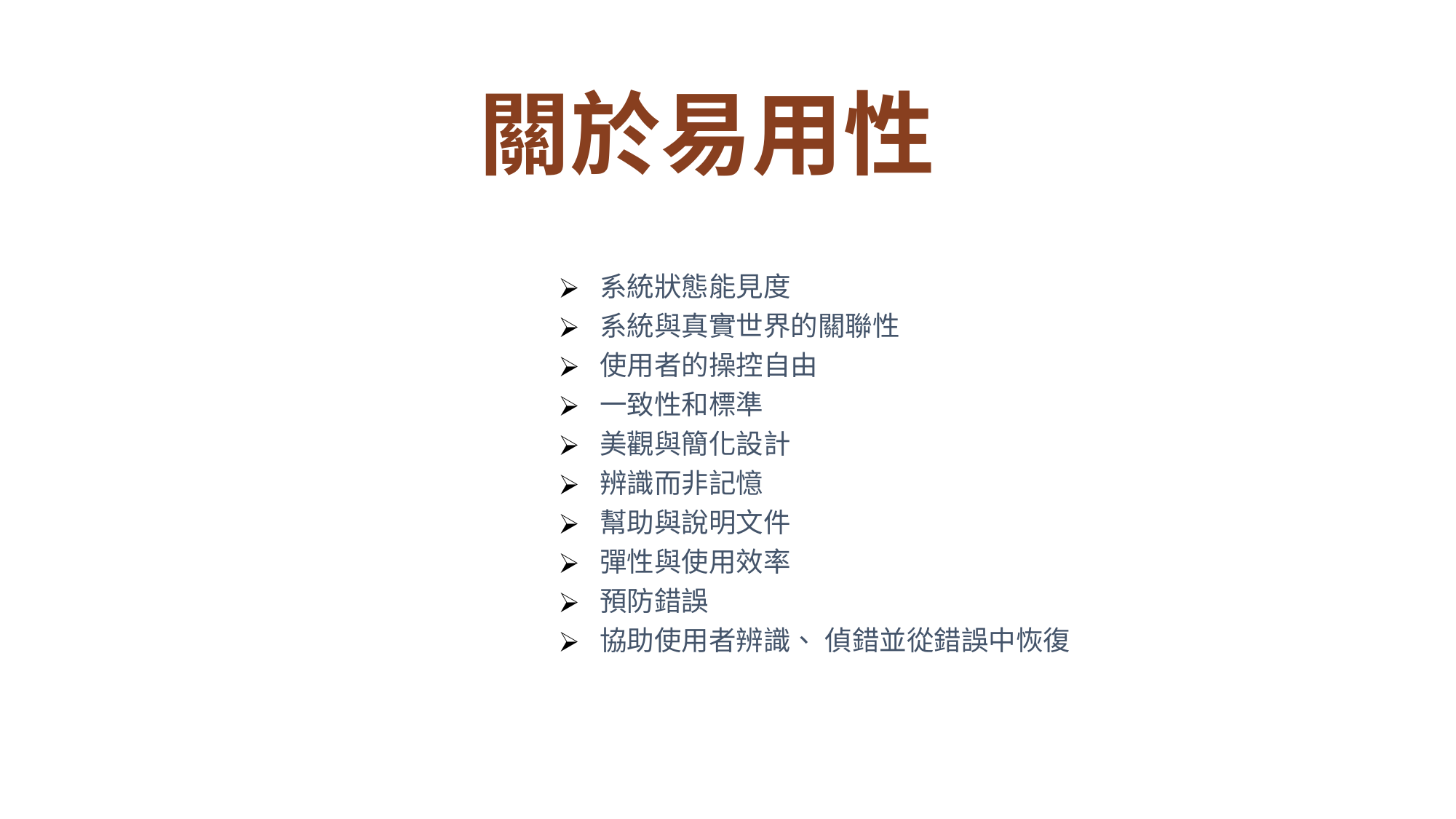

關於易用性

系統狀態能見度
系統與真實世界的關聯性
使用者的操控自由
一致性和標準
美觀與簡化設計
辨識而非記憶
幫助與說明文件
彈性與使用效率
預防錯誤
協助使用者辨識、 偵錯並從錯誤中恢復